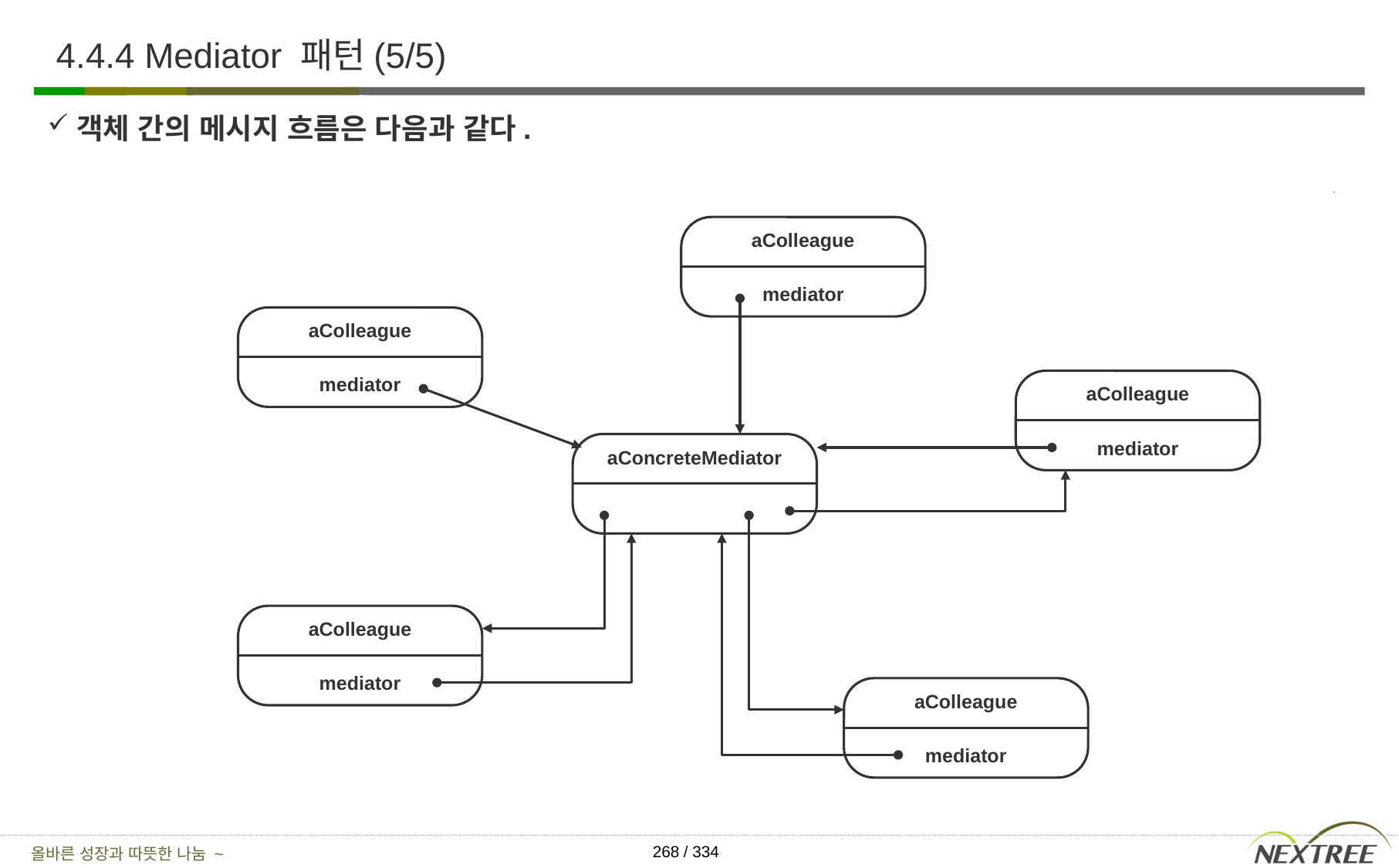

# 4.4.4 Mediator 패턴(5/5)
객체 간의 메시지 흐름은 다음과 같다.
aColleague

mediator

aColleague

mediator

aColleague

mediator

aConcreteMediator

aColleague

mediator

aColleague

mediator